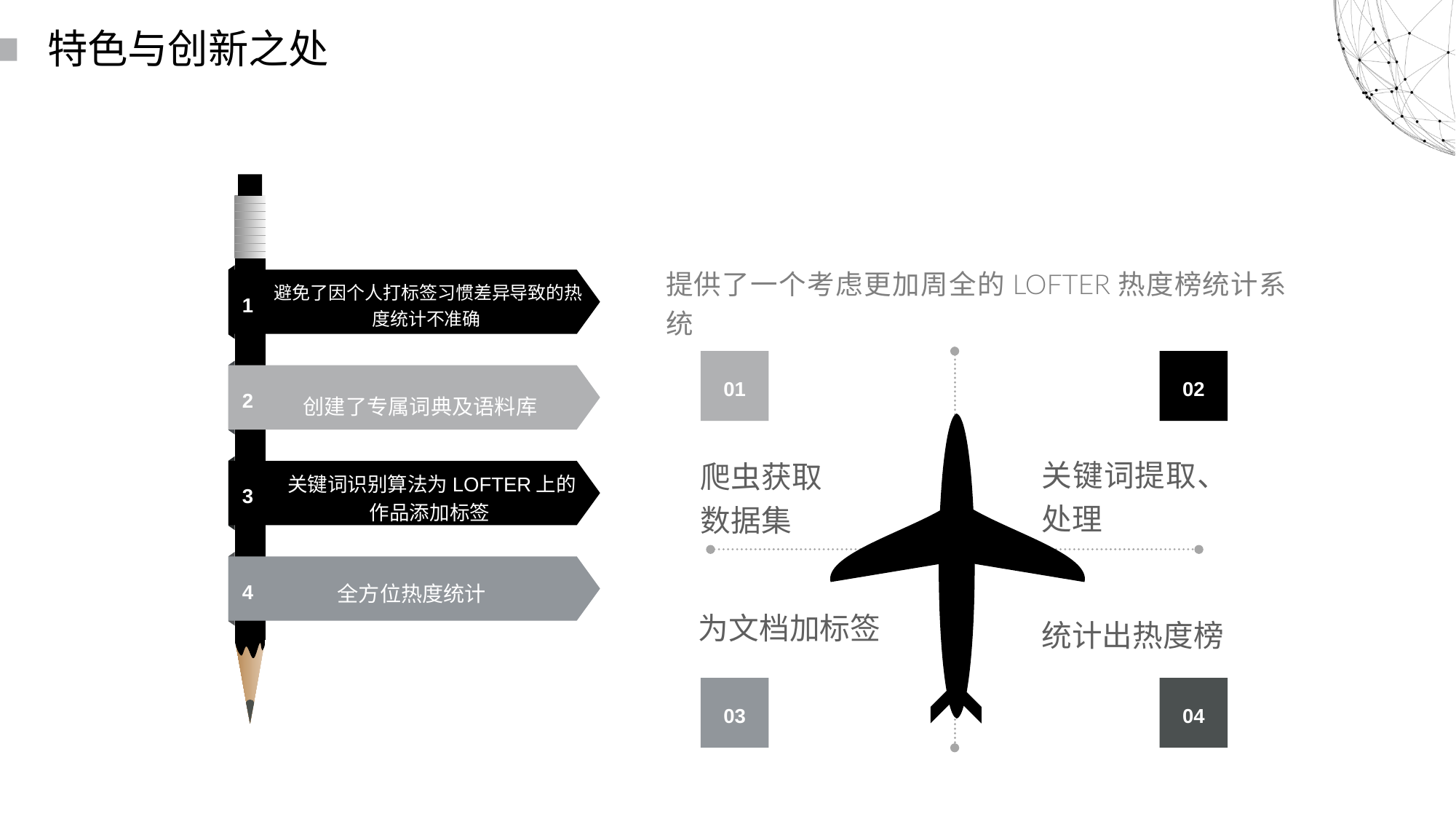

读书派booklist免费出品
禁止任何二次分享、售卖
本人法律专业，请勿以身试法
读书派booklist免费出品
这部分内容不影响PPT播放
尊重原创，请勿以身试法，二次分享或倒卖

特色与创新之处

避免了因个人打标签习惯差异导致的热度统计不准确
1

2
创建了专属词典及语料库

关键词识别算法为LOFTER上的作品添加标签
3

4
全方位热度统计

提供了一个考虑更加周全的LOFTER热度榜统计系统
01
02

关键词提取、处理
爬虫获取
数据集
为文档加标签
统计出热度榜
03
04

读书派booklist免费出品
禁止任何二次分享、售卖
本人法律专业，请勿以身试法
读书派booklist免费出品
这部分内容不影响PPT播放
尊重原创，请勿以身试法，二次分享或倒卖